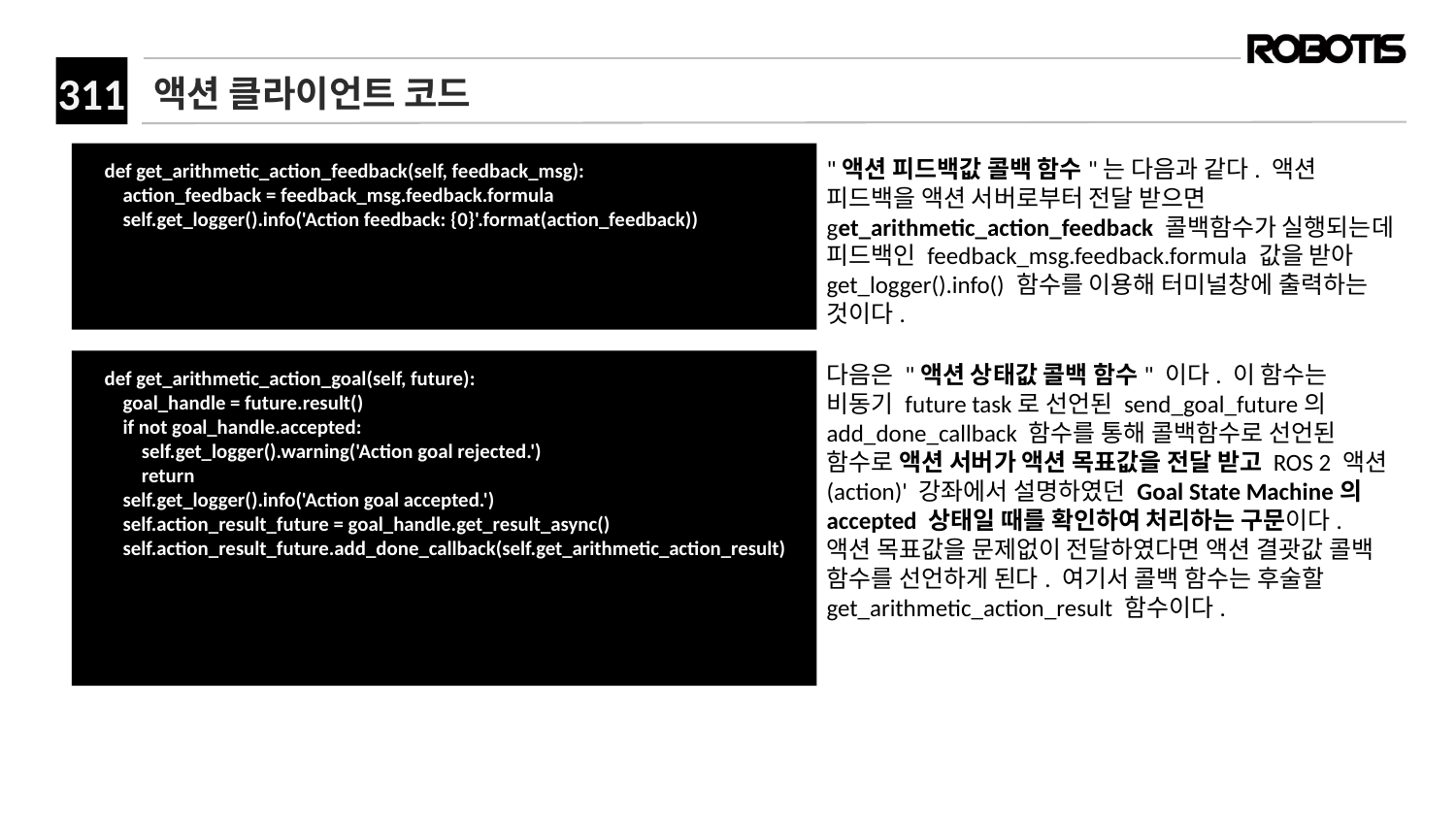

# 액션 클라이언트 코드
    def get_arithmetic_action_feedback(self, feedback_msg):
        action_feedback = feedback_msg.feedback.formula
        self.get_logger().info('Action feedback: {0}'.format(action_feedback))

"액션 피드백값 콜백 함수"는 다음과 같다. 액션 피드백을 액션 서버로부터 전달 받으면 get_arithmetic_action_feedback 콜백함수가 실행되는데 피드백인 feedback_msg.feedback.formula 값을 받아 get_logger().info() 함수를 이용해 터미널창에 출력하는 것이다.
다음은 "액션 상태값 콜백 함수" 이다. 이 함수는 비동기 future task로 선언된 send_goal_future의 add_done_callback 함수를 통해 콜백함수로 선언된 함수로 액션 서버가 액션 목표값을 전달 받고 ROS 2 액션 (action)' 강좌에서 설명하였던 Goal State Machine의 accepted 상태일 때를 확인하여 처리하는 구문이다. 액션 목표값을 문제없이 전달하였다면 액션 결괏값 콜백 함수를 선언하게 된다. 여기서 콜백 함수는 후술할 get_arithmetic_action_result 함수이다.
    def get_arithmetic_action_goal(self, future):
        goal_handle = future.result()
        if not goal_handle.accepted:
            self.get_logger().warning('Action goal rejected.')
            return
        self.get_logger().info('Action goal accepted.')
        self.action_result_future = goal_handle.get_result_async()
        self.action_result_future.add_done_callback(self.get_arithmetic_action_result)